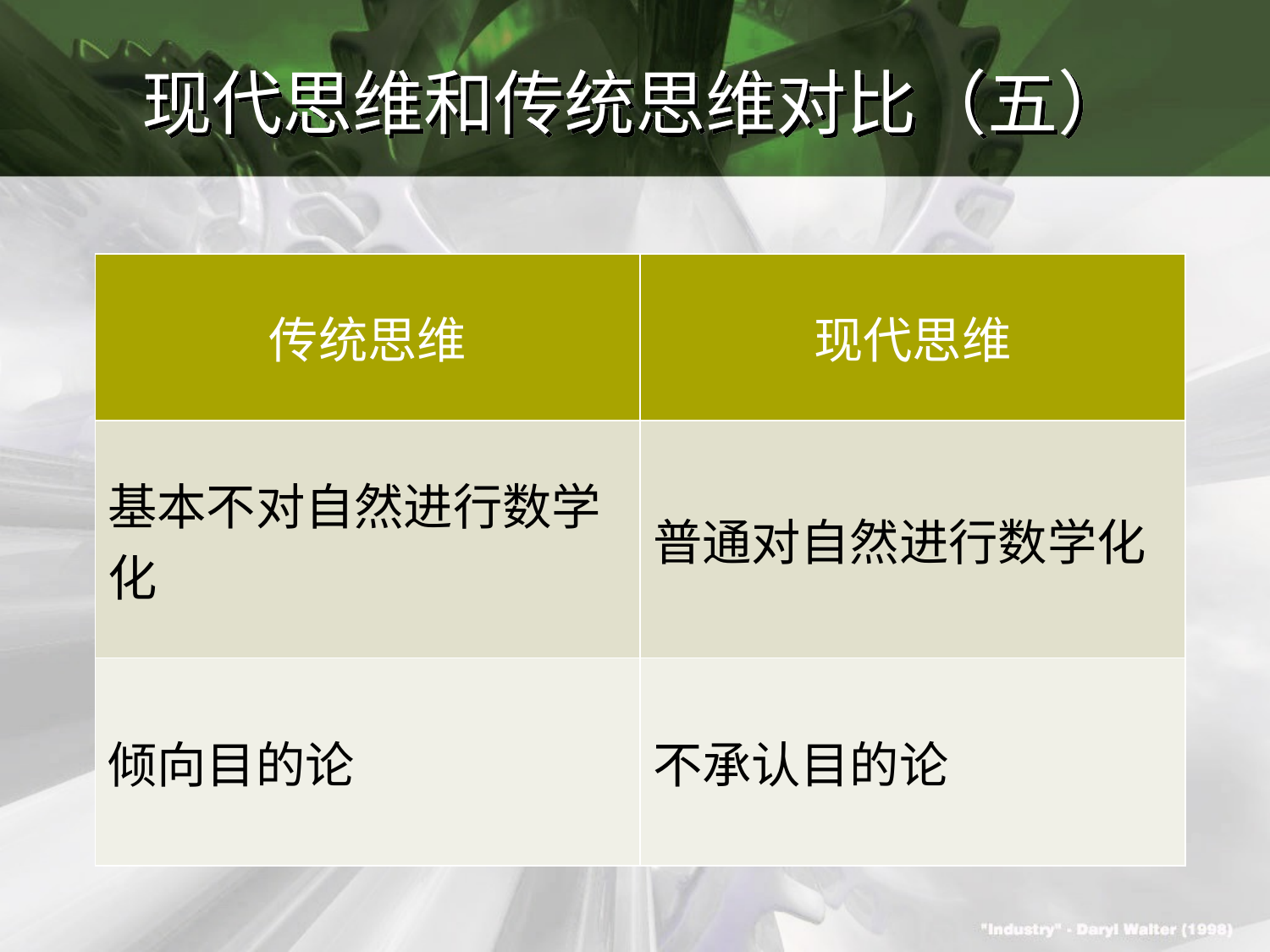

# 现代思维和传统思维对比（五）
| 传统思维 | 现代思维 |
| --- | --- |
| 基本不对自然进行数学化 | 普通对自然进行数学化 |
| 倾向目的论 | 不承认目的论 |